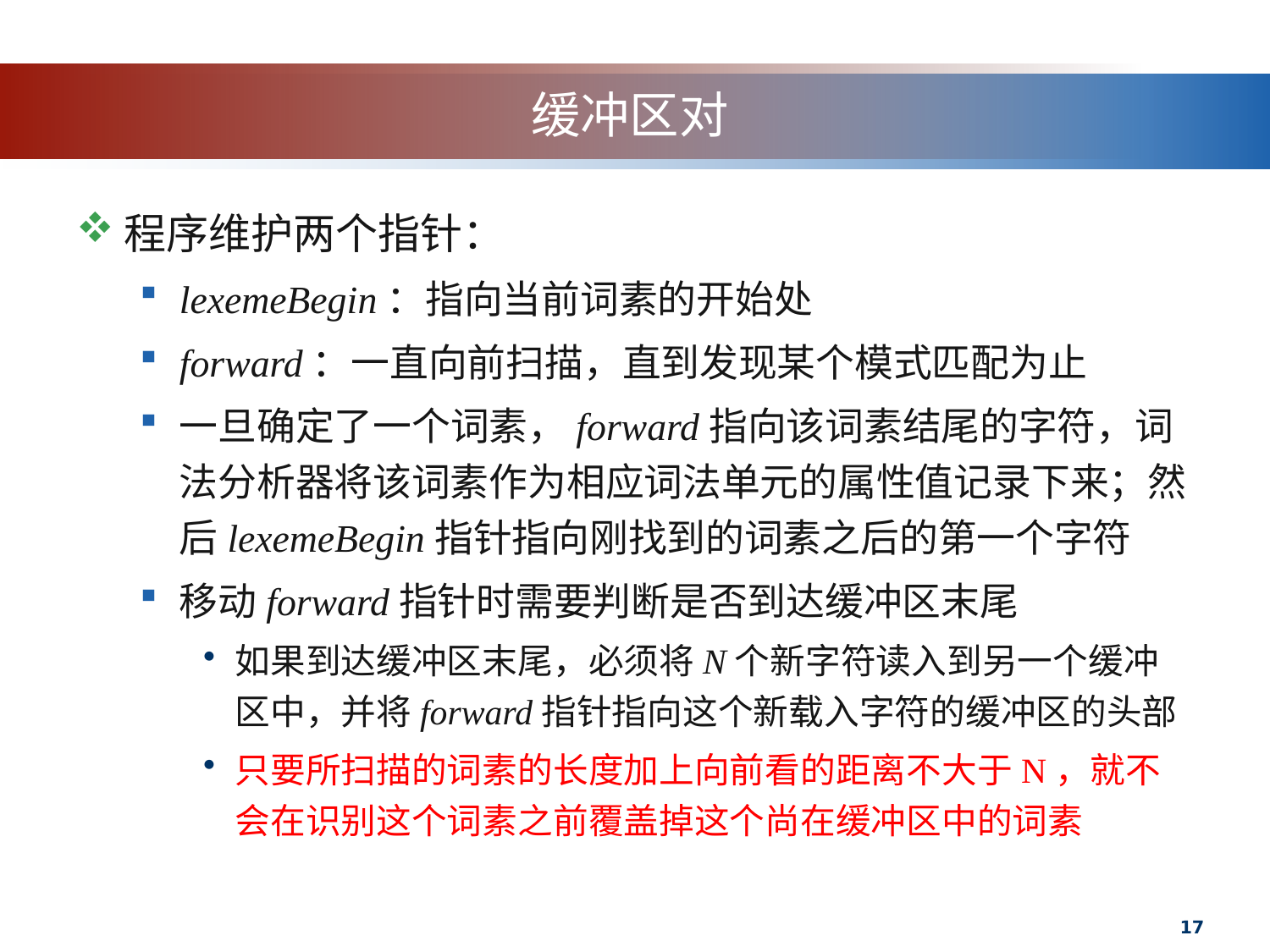

# 缓冲区对
程序维护两个指针：
lexemeBegin：指向当前词素的开始处
forward：一直向前扫描，直到发现某个模式匹配为止
一旦确定了一个词素，forward指向该词素结尾的字符，词法分析器将该词素作为相应词法单元的属性值记录下来；然后lexemeBegin指针指向刚找到的词素之后的第一个字符
移动forward指针时需要判断是否到达缓冲区末尾
如果到达缓冲区末尾，必须将N个新字符读入到另一个缓冲区中，并将forward指针指向这个新载入字符的缓冲区的头部
只要所扫描的词素的长度加上向前看的距离不大于N，就不会在识别这个词素之前覆盖掉这个尚在缓冲区中的词素
17